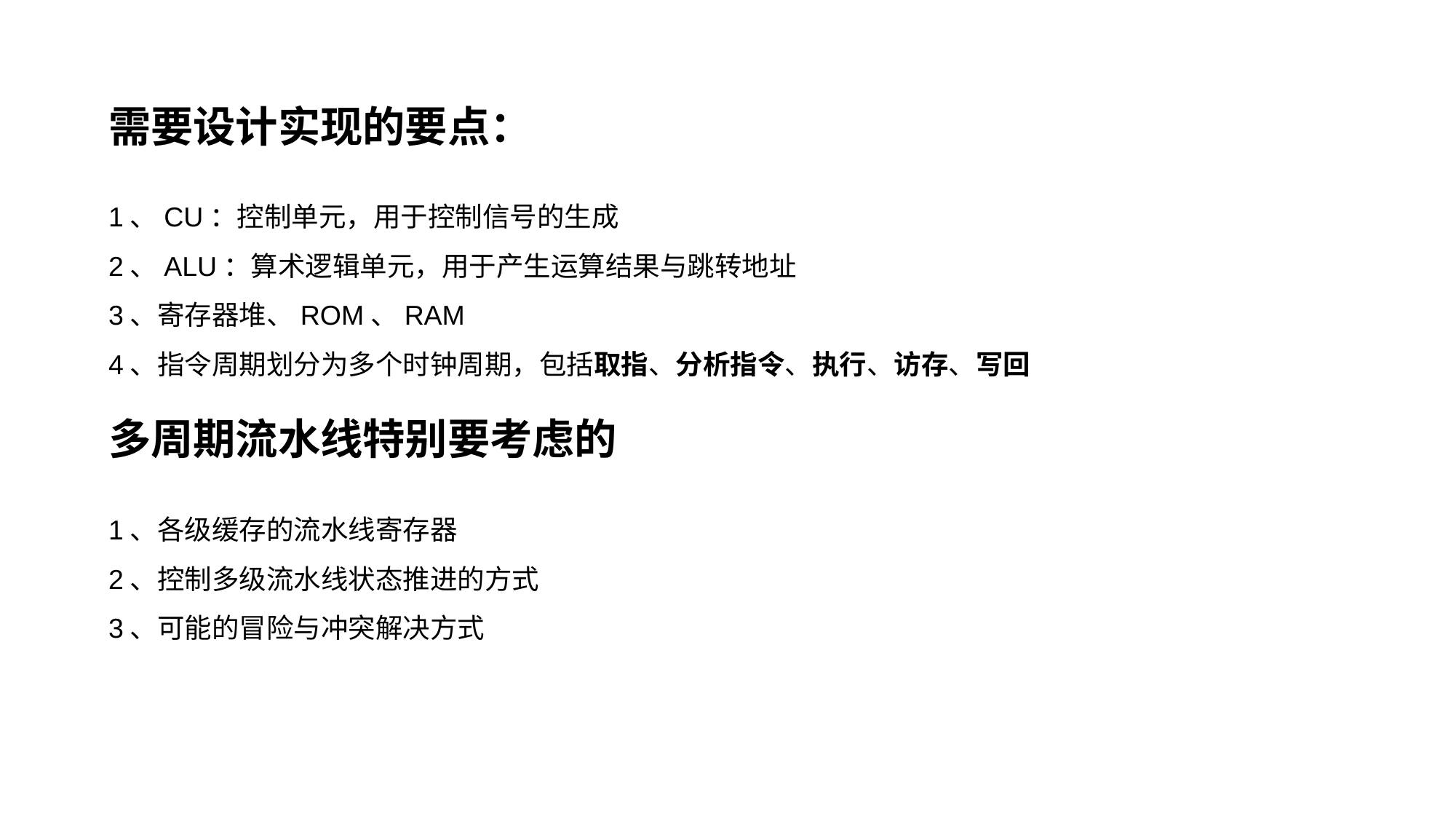

需要设计实现的要点：

1、CU：控制单元，用于控制信号的生成
2、ALU：算术逻辑单元，用于产生运算结果与跳转地址
3、寄存器堆、ROM、RAM
4、指令周期划分为多个时钟周期，包括取指、分析指令、执行、访存、写回

多周期流水线特别要考虑的

1、各级缓存的流水线寄存器
2、控制多级流水线状态推进的方式
3、可能的冒险与冲突解决方式